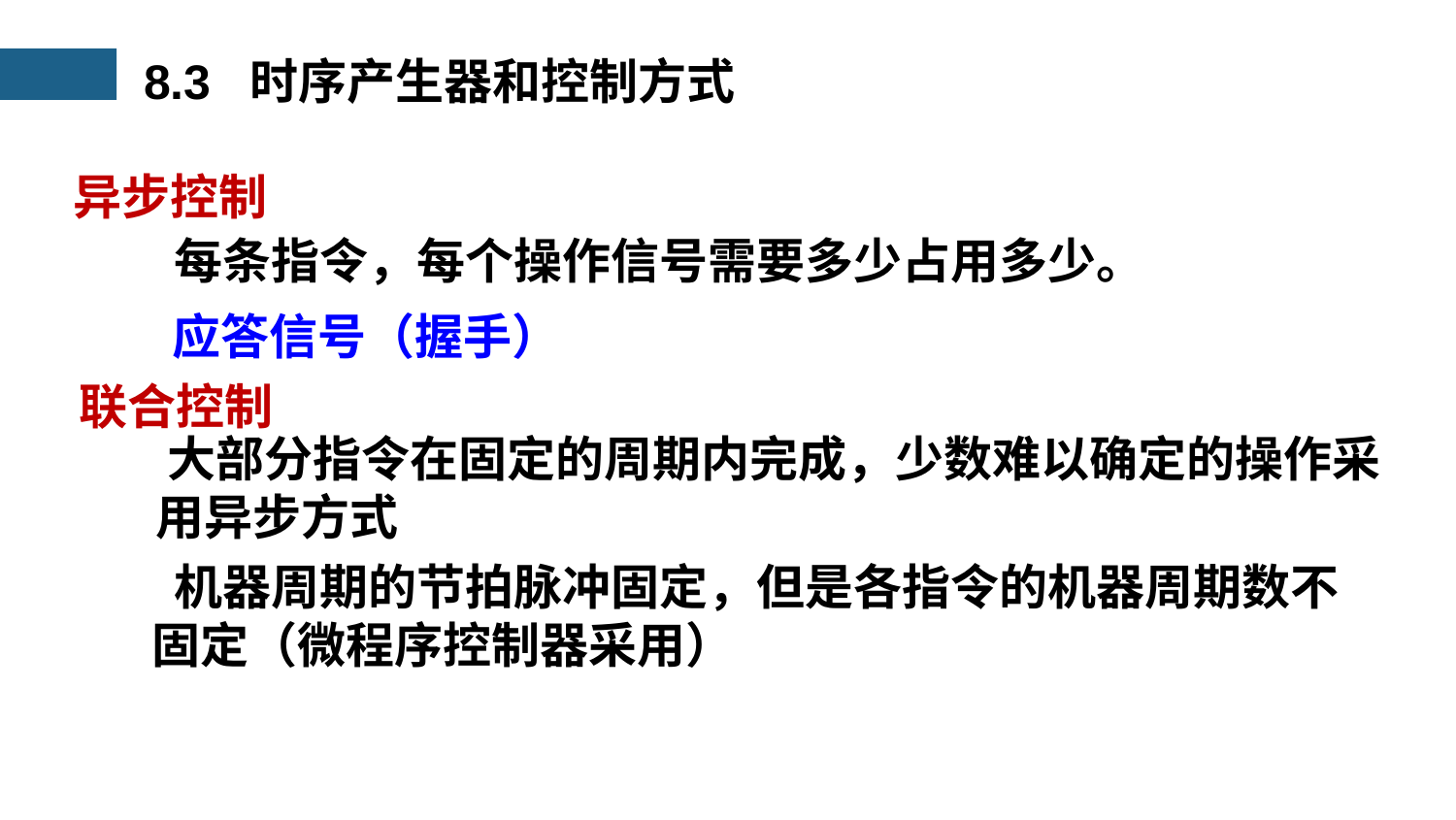

8.3  时序产生器和控制方式
异步控制
      每条指令，每个操作信号需要多少占用多少。
      应答信号（握手）
联合控制
     大部分指令在固定的周期内完成，少数难以确定的操作采用异步方式
      机器周期的节拍脉冲固定，但是各指令的机器周期数不固定（微程序控制器采用）